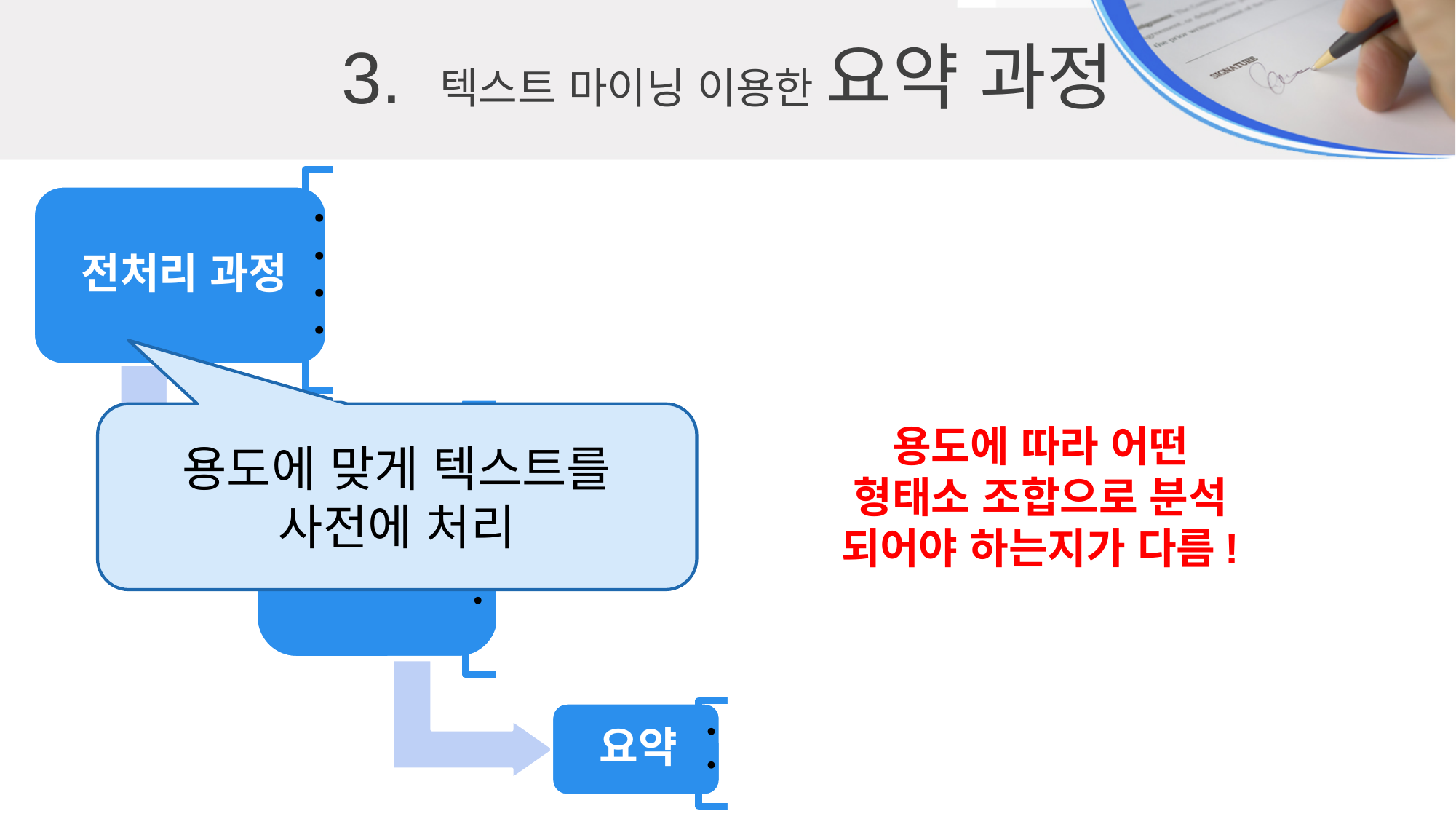

3. 텍스트 마이닝 이용한 요약 과정

전처리 과정
텍스트 정규화 : ①토큰화(Tokenization) ②어간 추출(Stemming)
형태소 분석 KonLPY
불용어 제거
어간 추출(Stemming)
텍스트
분석
정보 추출과 탐색 : (키워드 분석 TF-IDF or TextRank 사용)
정보 추출과 탐색 : 연관어 분석
문서 유사도의 측정과 문서 단어 행렬 cosine similarity
문서 군집화
텍스트 분류
요약
추출적 요약
추상적 요약

용도에 맞게 텍스트를 사전에 처리
용도에 따라 어떤 형태소 조합으로 분석 되어야 하는지가 다름!